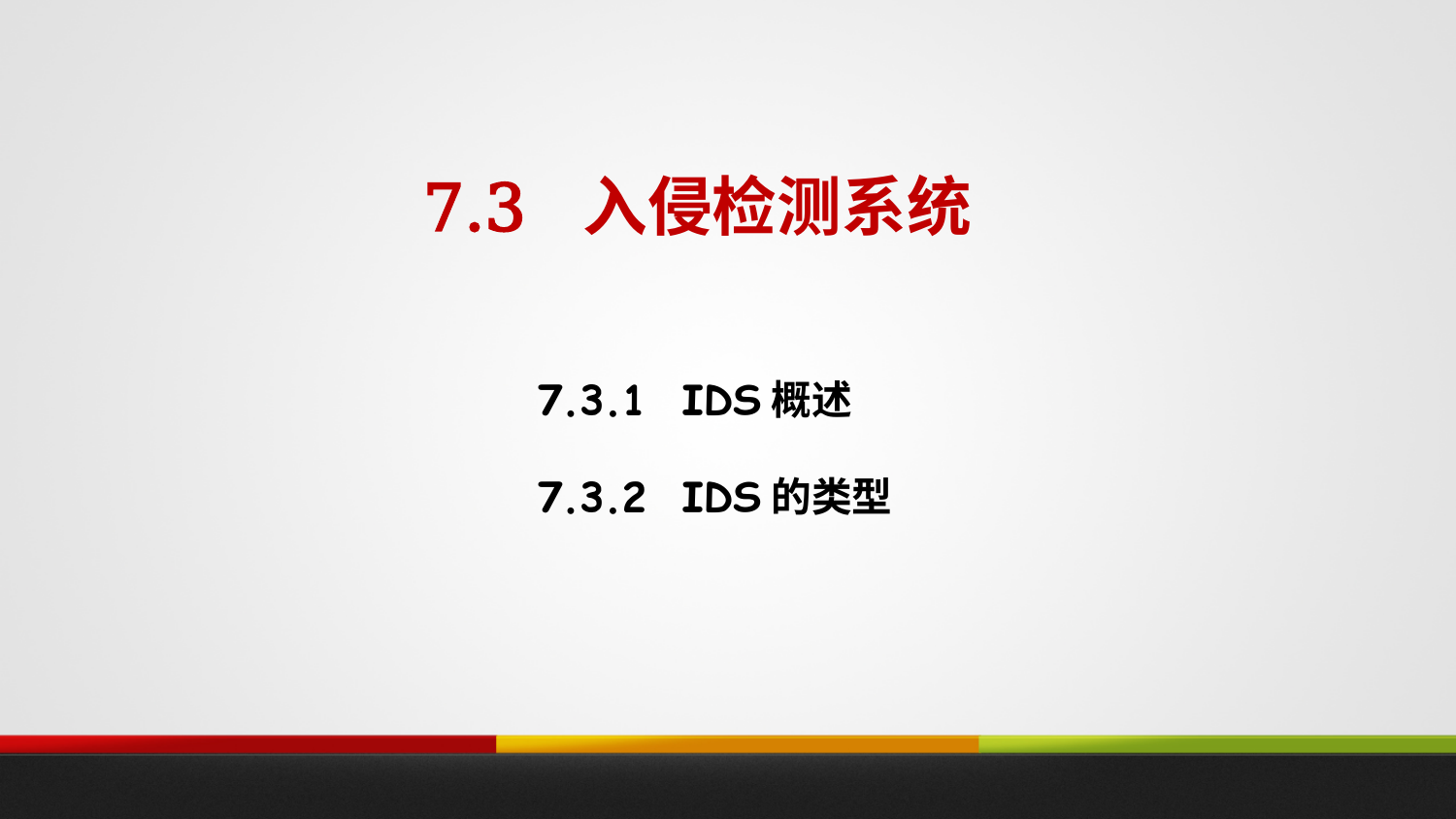

# 7.3  入侵检测系统
7.3.1  IDS概述
7.3.2  IDS的类型